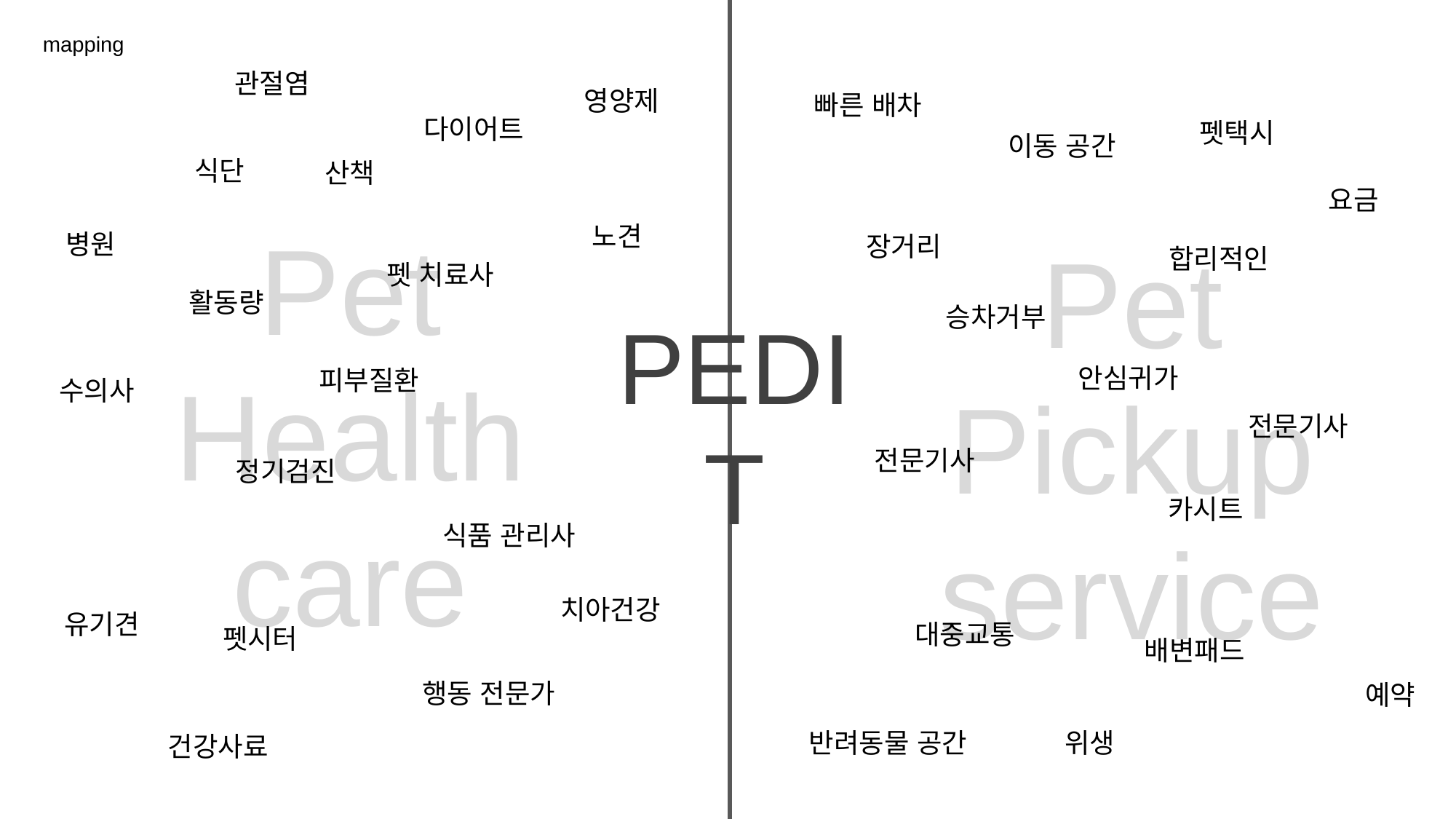

mapping
관절염
영양제
빠른 배차
다이어트
펫택시
이동 공간
식단
산책
요금
Pet
Health
care
노견
병원
Pet
Pickup
service
장거리
합리적인
펫 치료사
활동량
승차거부
PEDIT
안심귀가
피부질환
수의사
전문기사
전문기사
정기검진
카시트
식품 관리사
치아건강
유기견
대중교통
펫시터
배변패드
행동 전문가
예약
반려동물 공간
위생
건강사료